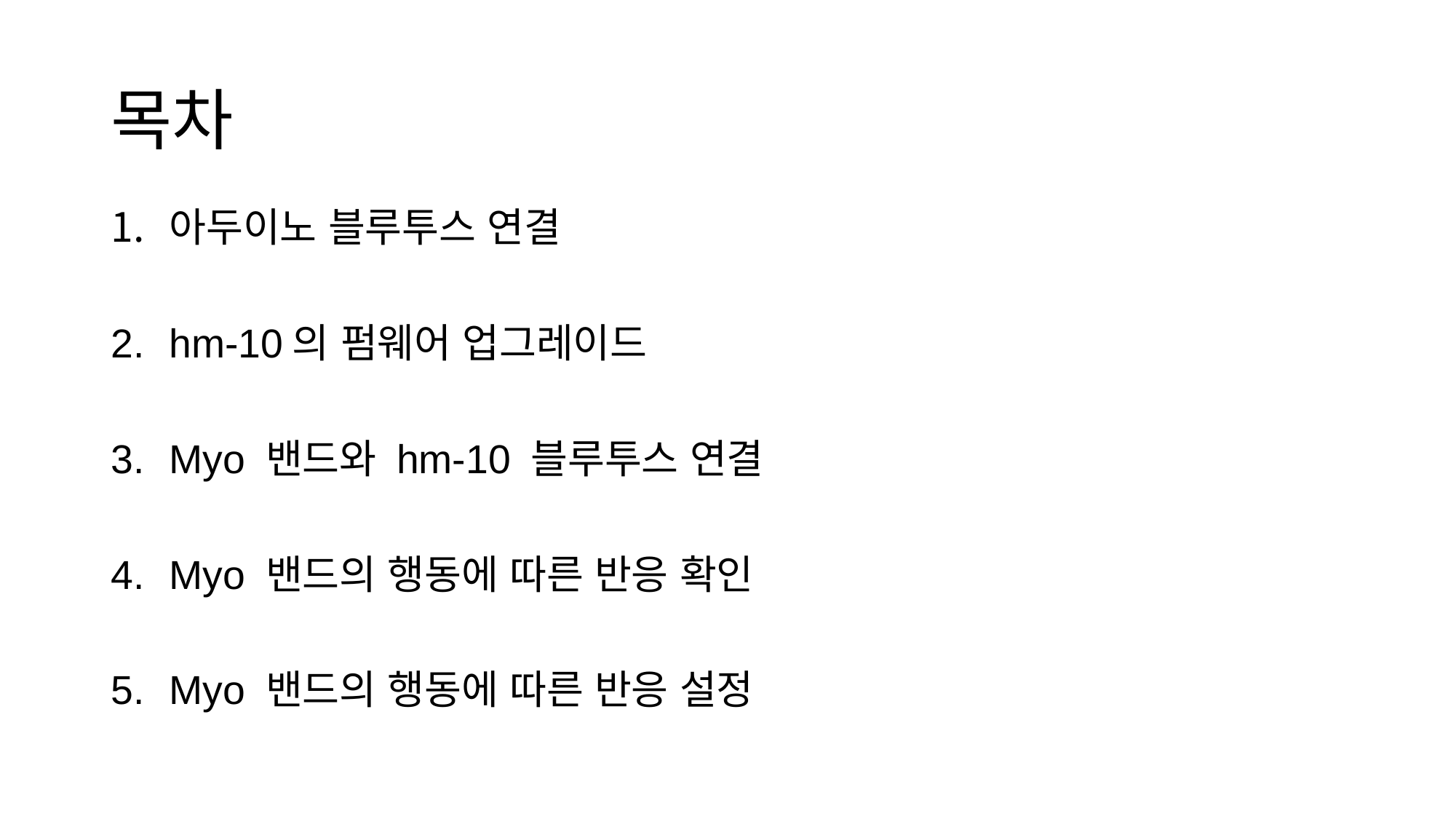

# 목차
아두이노 블루투스 연결

hm-10의 펌웨어 업그레이드

Myo 밴드와 hm-10 블루투스 연결

Myo 밴드의 행동에 따른 반응 확인

Myo 밴드의 행동에 따른 반응 설정